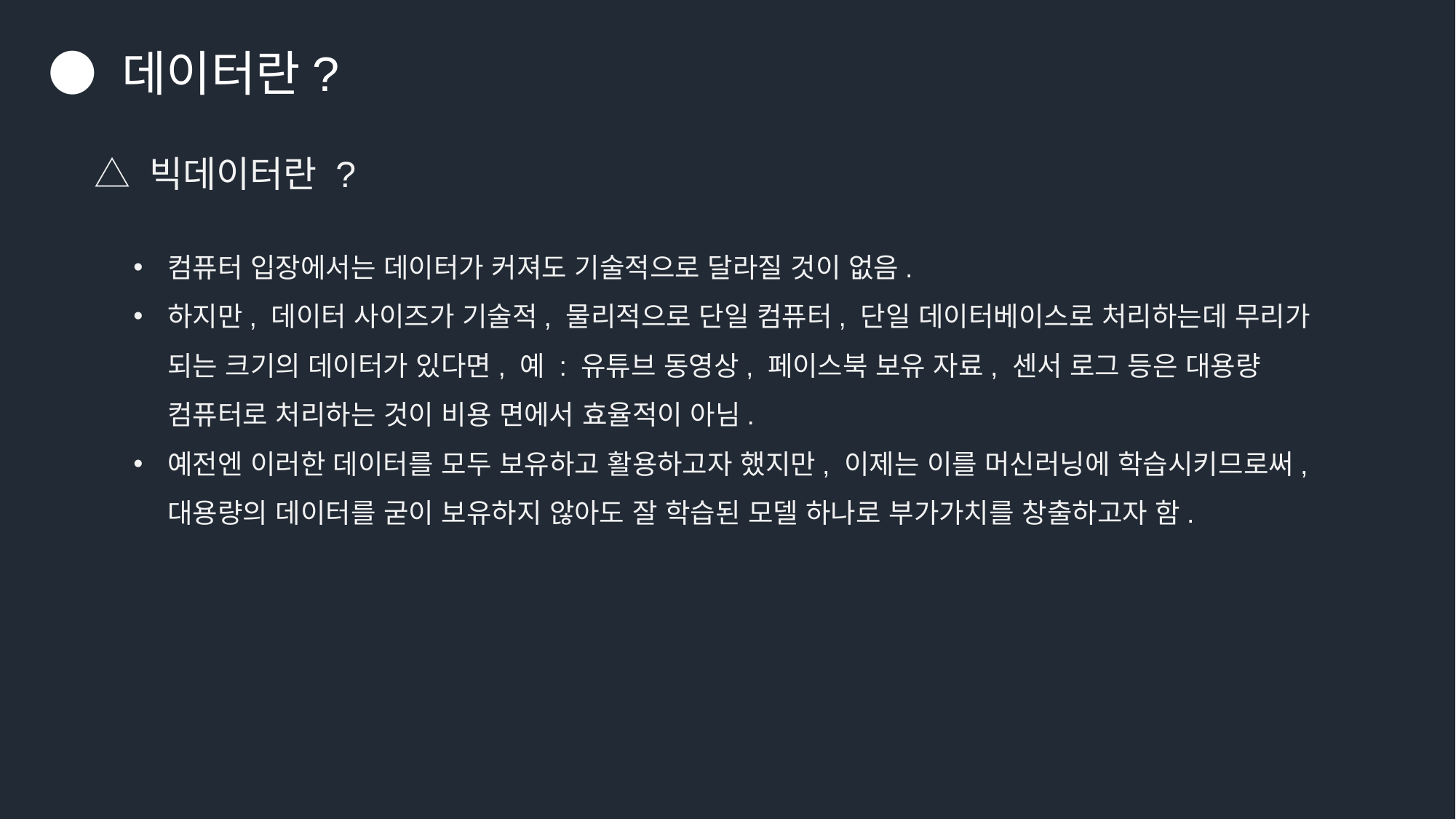

● 데이터란?
△ 빅데이터란 ?
컴퓨터 입장에서는 데이터가 커져도 기술적으로 달라질 것이 없음.
하지만, 데이터 사이즈가 기술적, 물리적으로 단일 컴퓨터, 단일 데이터베이스로 처리하는데 무리가 되는 크기의 데이터가 있다면, 예 : 유튜브 동영상, 페이스북 보유 자료, 센서 로그 등은 대용량 컴퓨터로 처리하는 것이 비용 면에서 효율적이 아님.
예전엔 이러한 데이터를 모두 보유하고 활용하고자 했지만, 이제는 이를 머신러닝에 학습시키므로써, 대용량의 데이터를 굳이 보유하지 않아도 잘 학습된 모델 하나로 부가가치를 창출하고자 함.